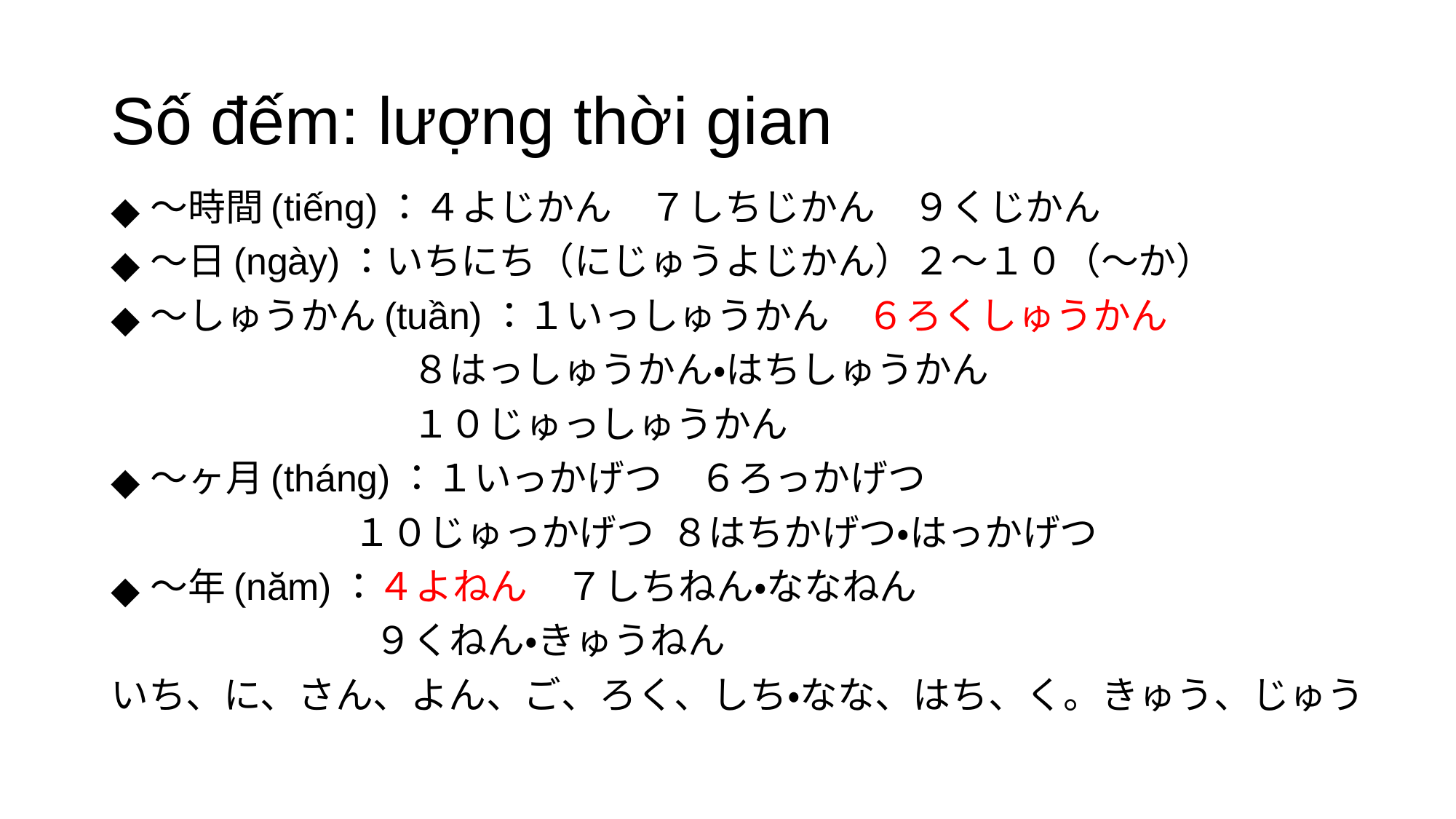

# Số đếm: lượng thời gian
～時間(tiếng)：４よじかん　７しちじかん　９くじかん
～日(ngày)：いちにち（にじゅうよじかん）２～１０（～か）
～しゅうかん(tuần)：１いっしゅうかん　６ろくしゅうかん
　　　　　　　　８はっしゅうかん・はちしゅうかん
　　　　　　　　１０じゅっしゅうかん
～ヶ月(tháng)：１いっかげつ　６ろっかげつ
                            １０じゅっかげつ  ８はちかげつ・はっかげつ
～年(năm)：４よねん　７しちねん・ななねん
　　　　　　　９くねん・きゅうねん
いち、に、さん、よん、ご、ろく、しち・なな、はち、く。きゅう、じゅう